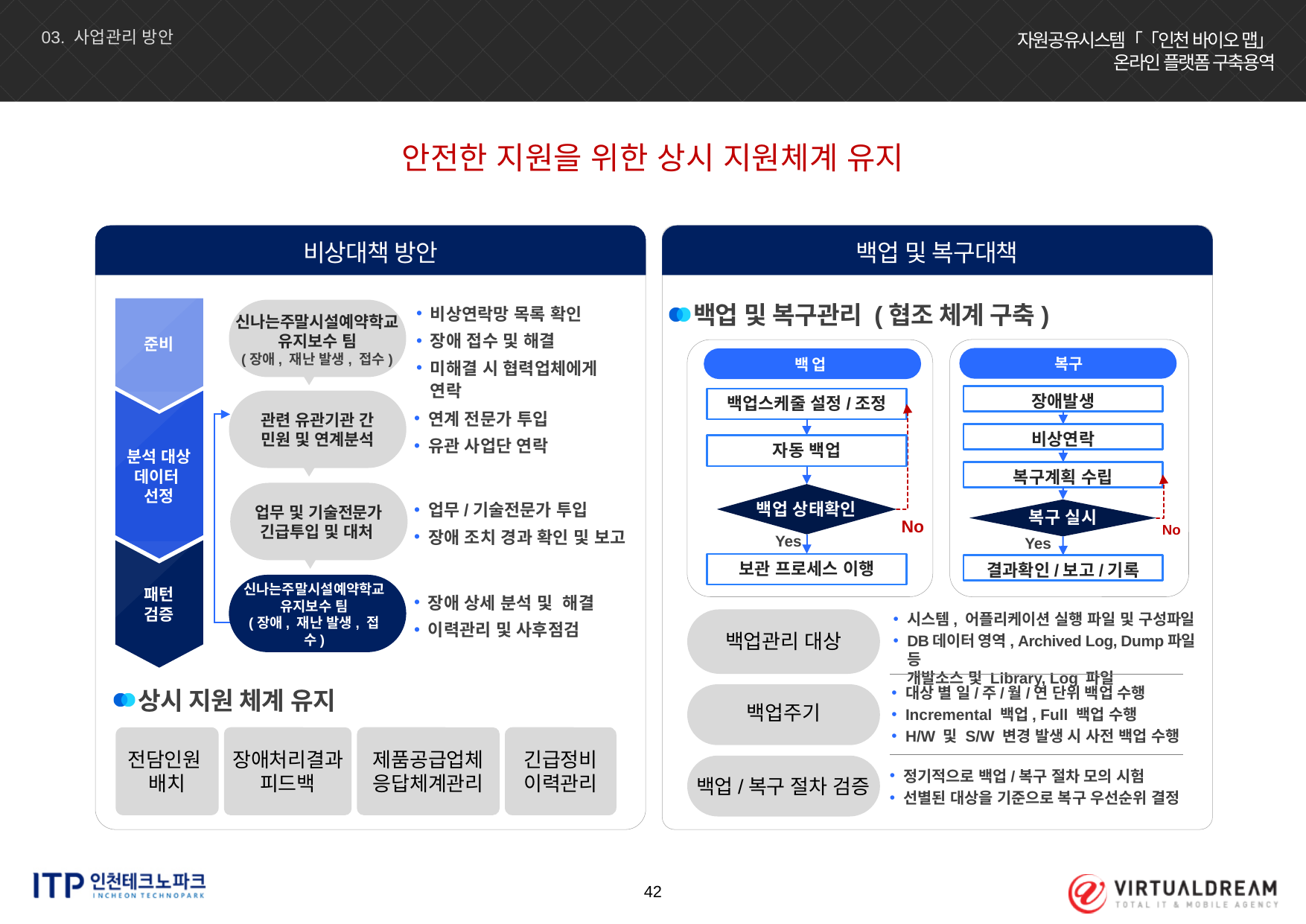

03. 사업관리 방안
비상대책방안
안전한 지원을 위한 상시 지원체계 유지
비상대책 방안

백업 및 복구대책

백업 및 복구관리 (협조 체계 구축)

준비

분석 대상
데이터
선정

패턴
검증

신나는주말시설예약학교
유지보수 팀
(장애, 재난 발생, 접수)
비상연락망 목록 확인
장애 접수 및 해결
미해결 시 협력업체에게 연락

관련 유관기관 간
민원 및 연계분석
연계 전문가 투입
유관 사업단 연락

업무 및 기술전문가 긴급투입 및 대처
업무/기술전문가 투입
장애 조치 경과 확인 및 보고

신나는주말시설예약학교
유지보수 팀
(장애, 재난 발생, 접수)
장애 상세 분석 및  해결
이력관리 및 사후점검

복구

백 업
장애발생
비상연락
복구계획 수립

No
Yes
결과확인/보고/기록
백업스케줄 설정/조정
자동 백업

No
Yes
보관 프로세스 이행
백업 상태확인
복구 실시

시스템, 어플리케이션 실행 파일 및 구성파일
DB데이터 영역, Archived Log, Dump파일 등
개발소스 및 Library, Log 파일

백업관리 대상
상시 지원 체계 유지
대상 별 일/주/월/연 단위 백업 수행
Incremental 백업, Full 백업 수행
H/W 및 S/W 변경 발생 시 사전 백업 수행

백업주기
전담인원
배치
장애처리결과
피드백
제품공급업체
응답체계관리
긴급정비
이력관리
정기적으로 백업/복구 절차 모의 시험
선별된 대상을 기준으로 복구 우선순위 결정
백업/복구 절차 검증